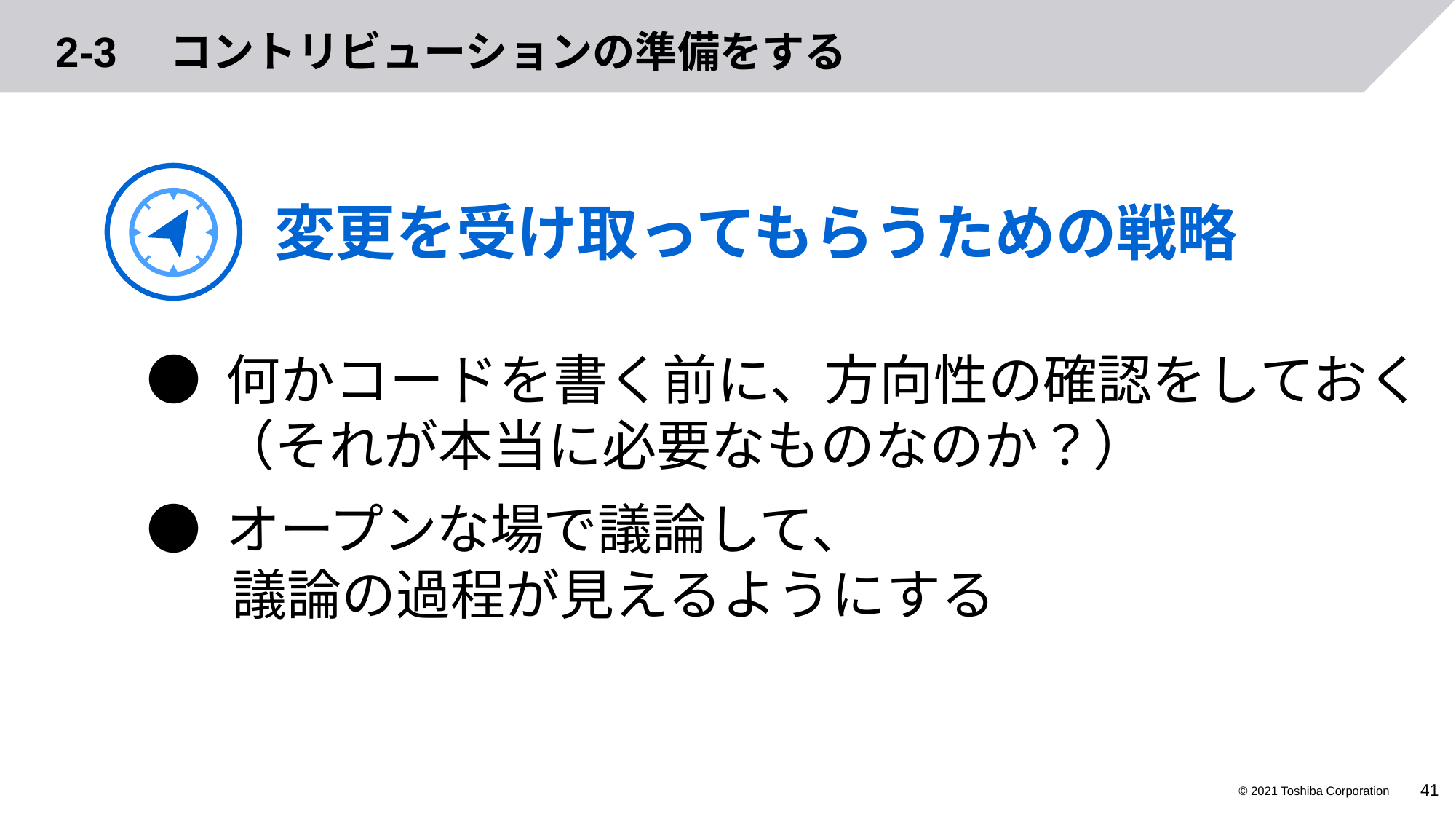

# 2-3　コントリビューションの準備をする

変更を受け取ってもらうための戦略
● 何かコードを書く前に、方向性の確認をしておく
     （それが本当に必要なものなのか？）
● オープンな場で議論して、
      議論の過程が見えるようにする